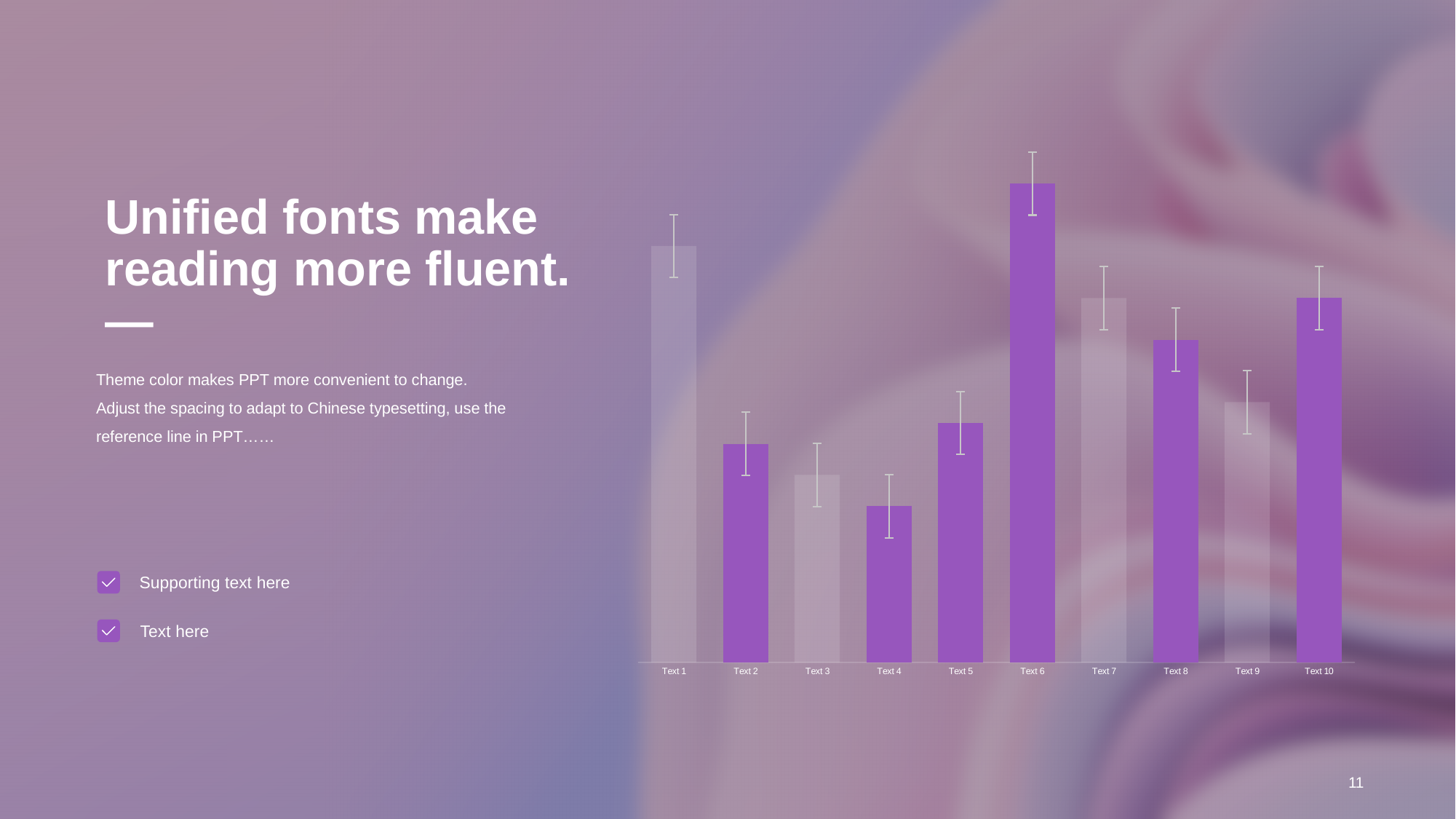

### Chart

| Category | 系列 1 |
|---|---|
| Text 1 | 4.0 |
| Text 2 | 2.1 |
| Text 3 | 1.8 |
| Text 4 | 1.5 |
| Text 5 | 2.3 |
| Text 6 | 4.6 |
| Text 7 | 3.5 |
| Text 8 | 3.1 |
| Text 9 | 2.5 |
| Text 10 | 3.5 |
Theme color makes PPT more convenient to change.
Adjust the spacing to adapt to Chinese typesetting, use the reference line in PPT……
Supporting text here

Text here

# Unified fonts make reading more fluent. —
11